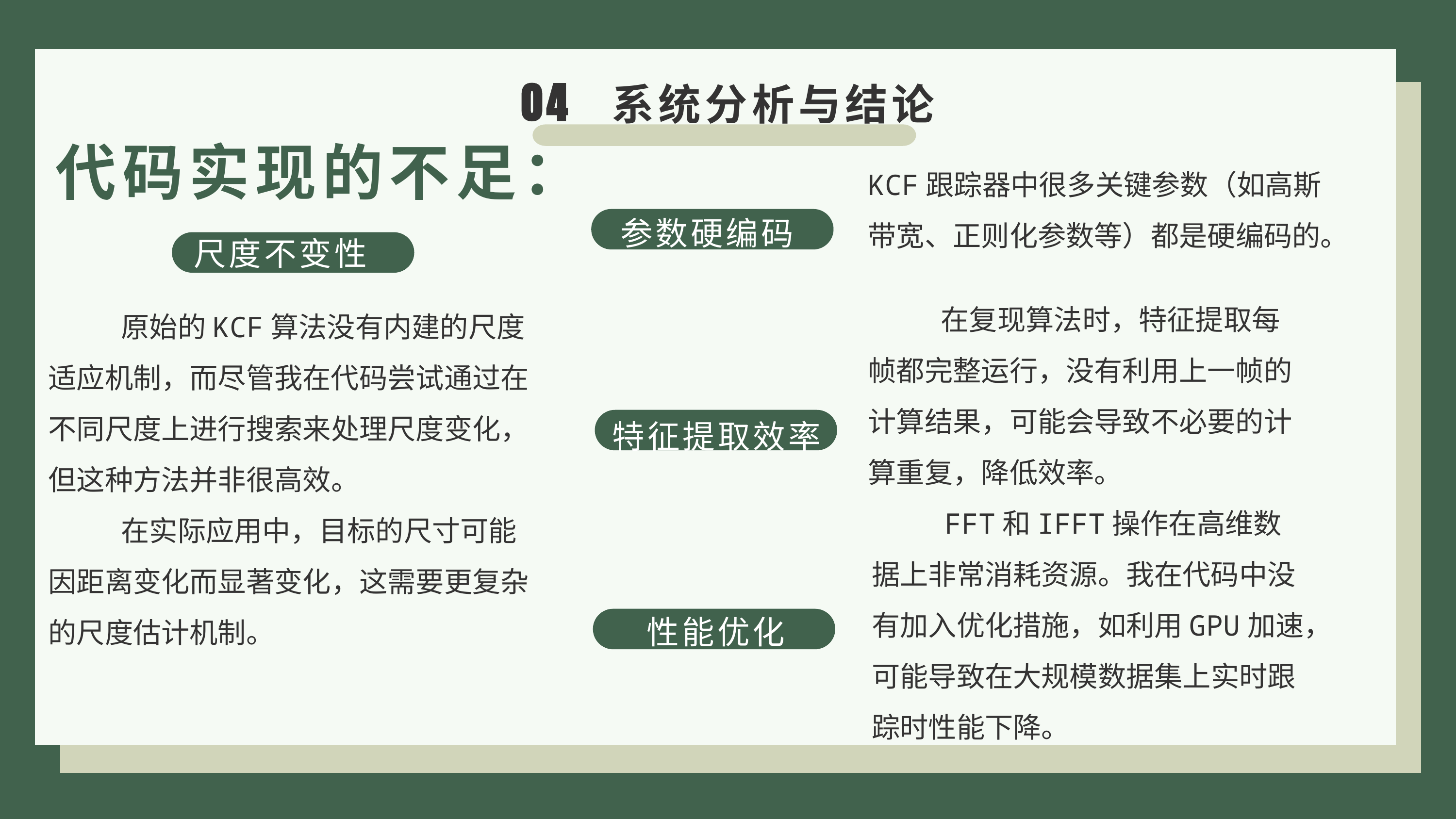

04 系统分析与结论

代码实现的不足：

KCF跟踪器中很多关键参数（如高斯带宽、正则化参数等）都是硬编码的。

参数硬编码

尺度不变性
	在复现算法时，特征提取每帧都完整运行，没有利用上一帧的计算结果，可能会导致不必要的计算重复，降低效率。
	原始的KCF算法没有内建的尺度适应机制，而尽管我在代码尝试通过在不同尺度上进行搜索来处理尺度变化，但这种方法并非很高效。
	在实际应用中，目标的尺寸可能因距离变化而显著变化，这需要更复杂的尺度估计机制。

特征提取效率
	FFT和IFFT操作在高维数据上非常消耗资源。我在代码中没有加入优化措施，如利用GPU加速，可能导致在大规模数据集上实时跟踪时性能下降。

性能优化